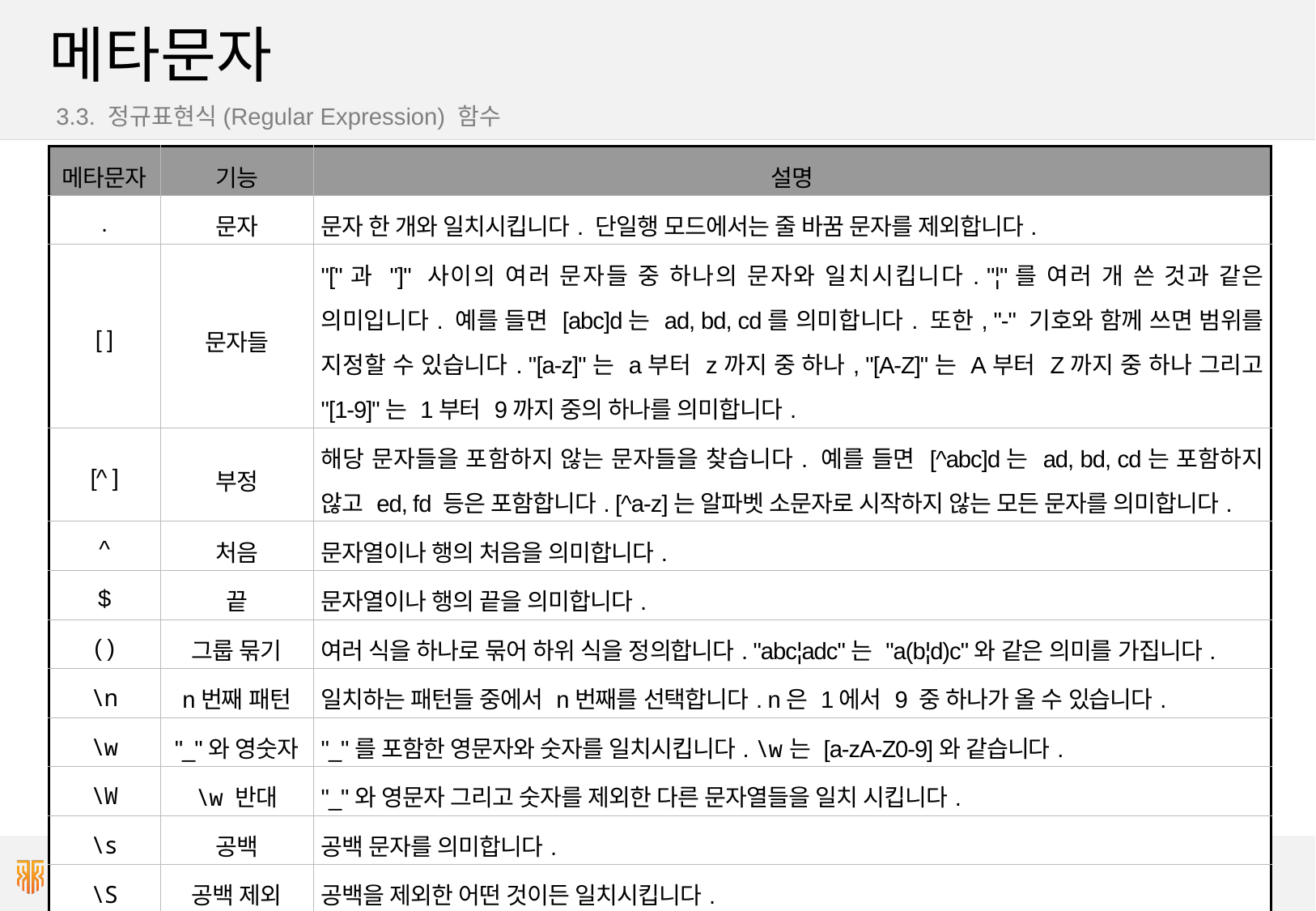

# 메타문자
3.3. 정규표현식(Regular Expression) 함수
| 메타문자 | 기능 | 설명 |
| --- | --- | --- |
| . | 문자 | 문자 한 개와 일치시킵니다. 단일행 모드에서는 줄 바꿈 문자를 제외합니다. |
| [ ] | 문자들 | "["과 "]" 사이의 여러 문자들 중 하나의 문자와 일치시킵니다. "¦"를 여러 개 쓴 것과 같은 의미입니다. 예를 들면 [abc]d는 ad, bd, cd를 의미합니다. 또한, "-" 기호와 함께 쓰면 범위를 지정할 수 있습니다. "[a-z]"는 a부터 z까지 중 하나, "[A-Z]"는 A부터 Z까지 중 하나 그리고 "[1-9]"는 1부터 9까지 중의 하나를 의미합니다. |
| [^ ] | 부정 | 해당 문자들을 포함하지 않는 문자들을 찾습니다. 예를 들면 [^abc]d는 ad, bd, cd는 포함하지 않고 ed, fd 등은 포함합니다. [^a-z]는 알파벳 소문자로 시작하지 않는 모든 문자를 의미합니다. |
| ^ | 처음 | 문자열이나 행의 처음을 의미합니다. |
| $ | 끝 | 문자열이나 행의 끝을 의미합니다. |
| ( ) | 그룹 묶기 | 여러 식을 하나로 묶어 하위 식을 정의합니다. "abc¦adc"는 "a(b¦d)c"와 같은 의미를 가집니다. |
| \n | n번째 패턴 | 일치하는 패턴들 중에서 n번째를 선택합니다. n은 1에서 9 중 하나가 올 수 있습니다. |
| \w | "\_"와 영숫자 | "\_"를 포함한 영문자와 숫자를 일치시킵니다. \w는 [a-zA-Z0-9]와 같습니다. |
| \W | \w 반대 | "\_"와 영문자 그리고 숫자를 제외한 다른 문자열들을 일치 시킵니다. |
| \s | 공백 | 공백 문자를 의미합니다. |
| \S | 공백 제외 | 공백을 제외한 어떤 것이든 일치시킵니다. |
| \d | 숫자 | 숫자를 의미합니다. |
| \D | 숫자 제외 | 숫자가 아닌 항목과 일치시킵니다. |